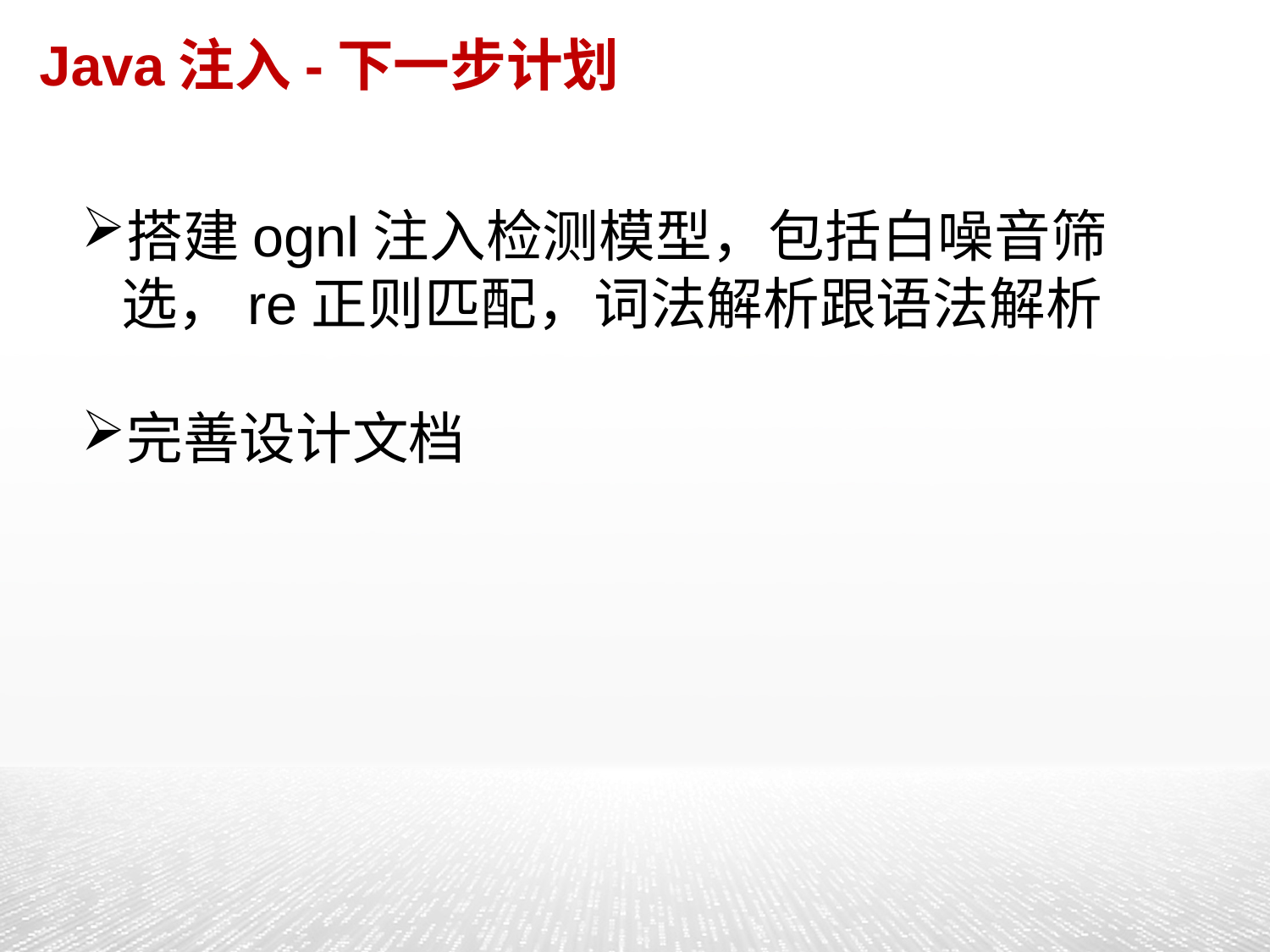

Java注入-下一步计划
搭建ognl注入检测模型，包括白噪音筛选，re正则匹配，词法解析跟语法解析

完善设计文档